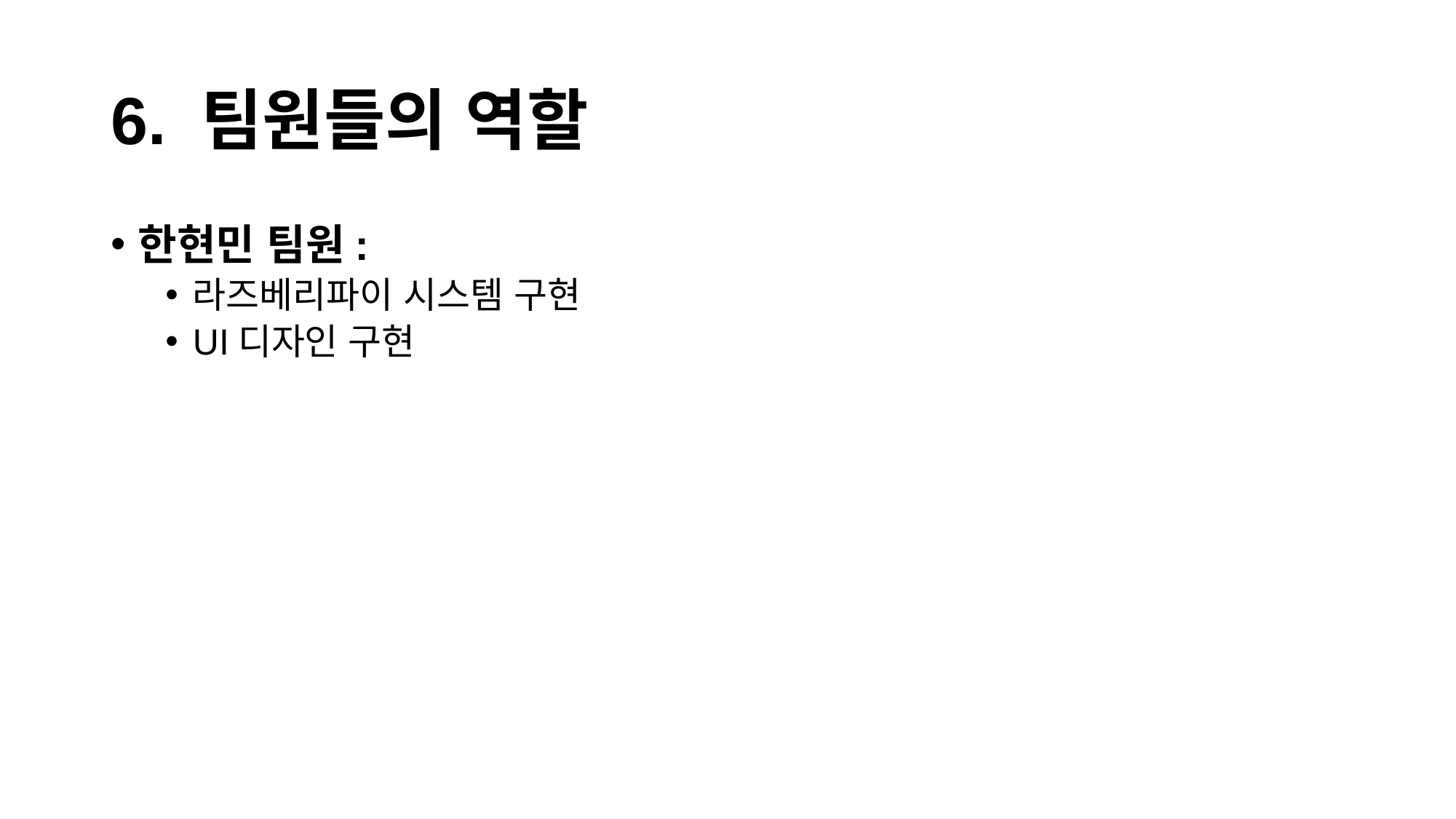

# 6. 팀원들의 역할
한현민 팀원:
라즈베리파이 시스템 구현
UI디자인 구현